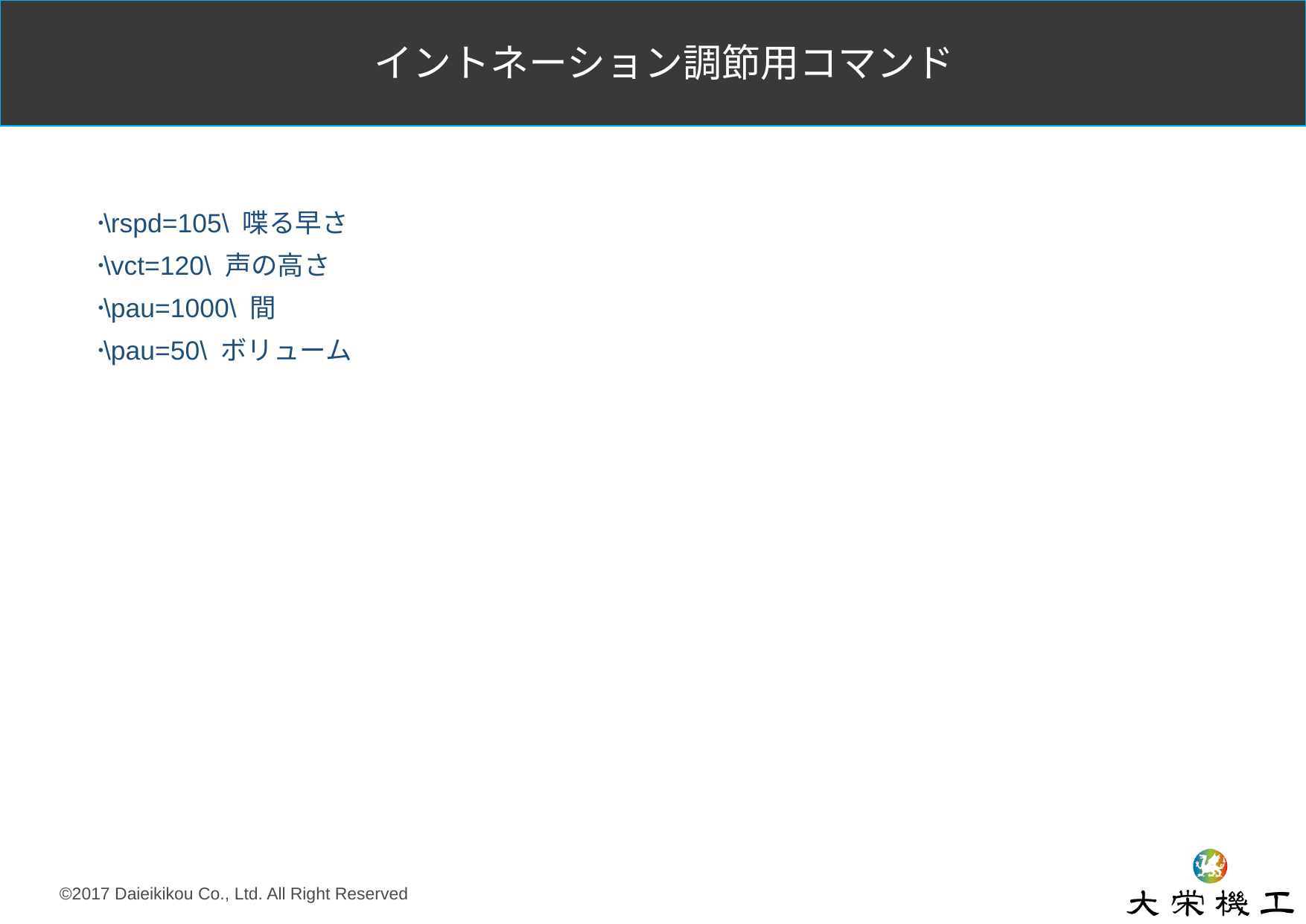

イントネーション調節用コマンド
\rspd=105\ 喋る早さ
\vct=120\ 声の高さ
\pau=1000\ 間
\pau=50\ ボリューム